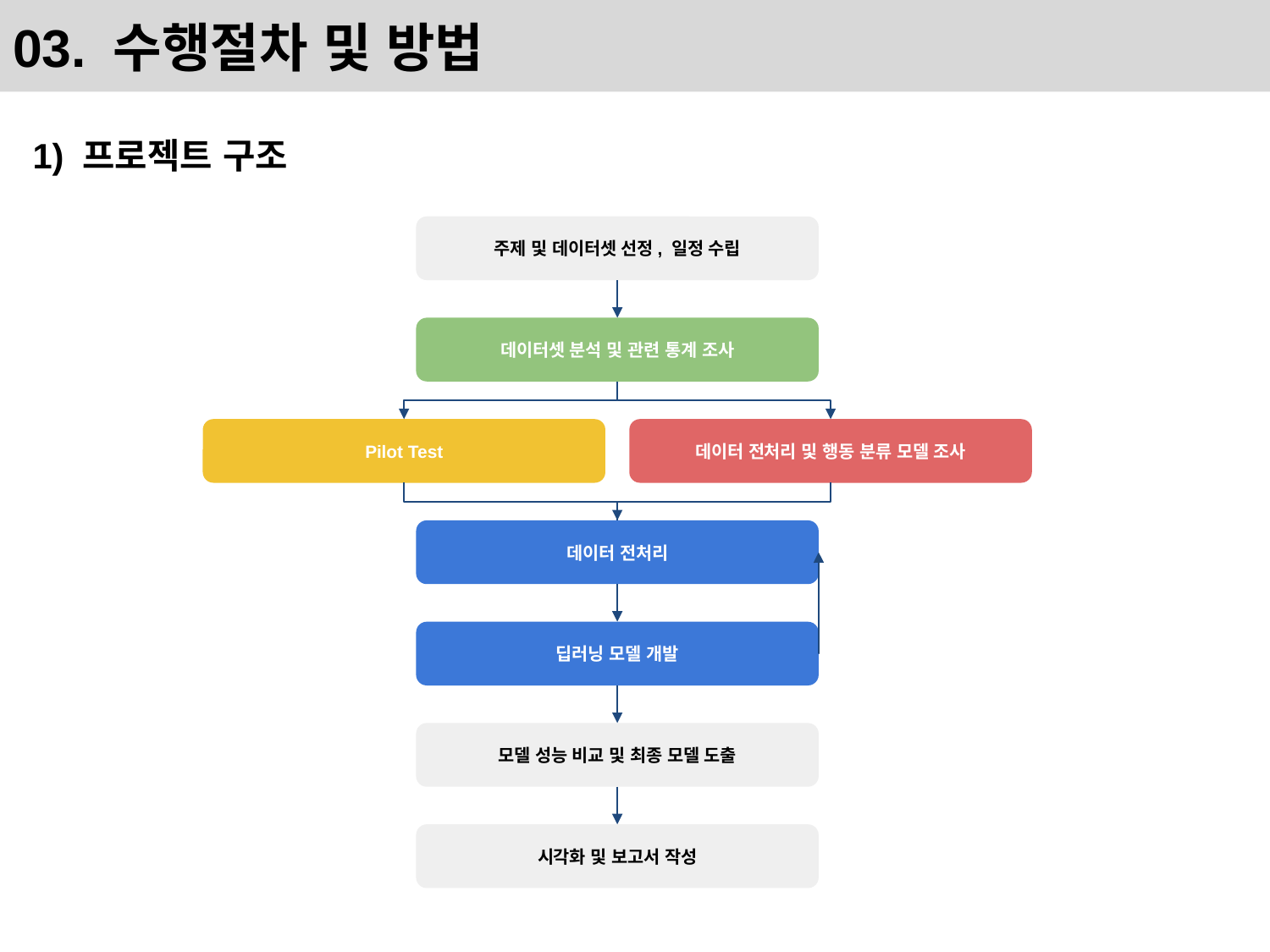

# 03. 수행절차 및 방법
1) 프로젝트 구조
주제 및 데이터셋 선정, 일정 수립
데이터셋 분석 및 관련 통계 조사
Pilot Test
데이터 전처리 및 행동 분류 모델 조사
데이터 전처리
딥러닝 모델 개발
모델 성능 비교 및 최종 모델 도출
시각화 및 보고서 작성